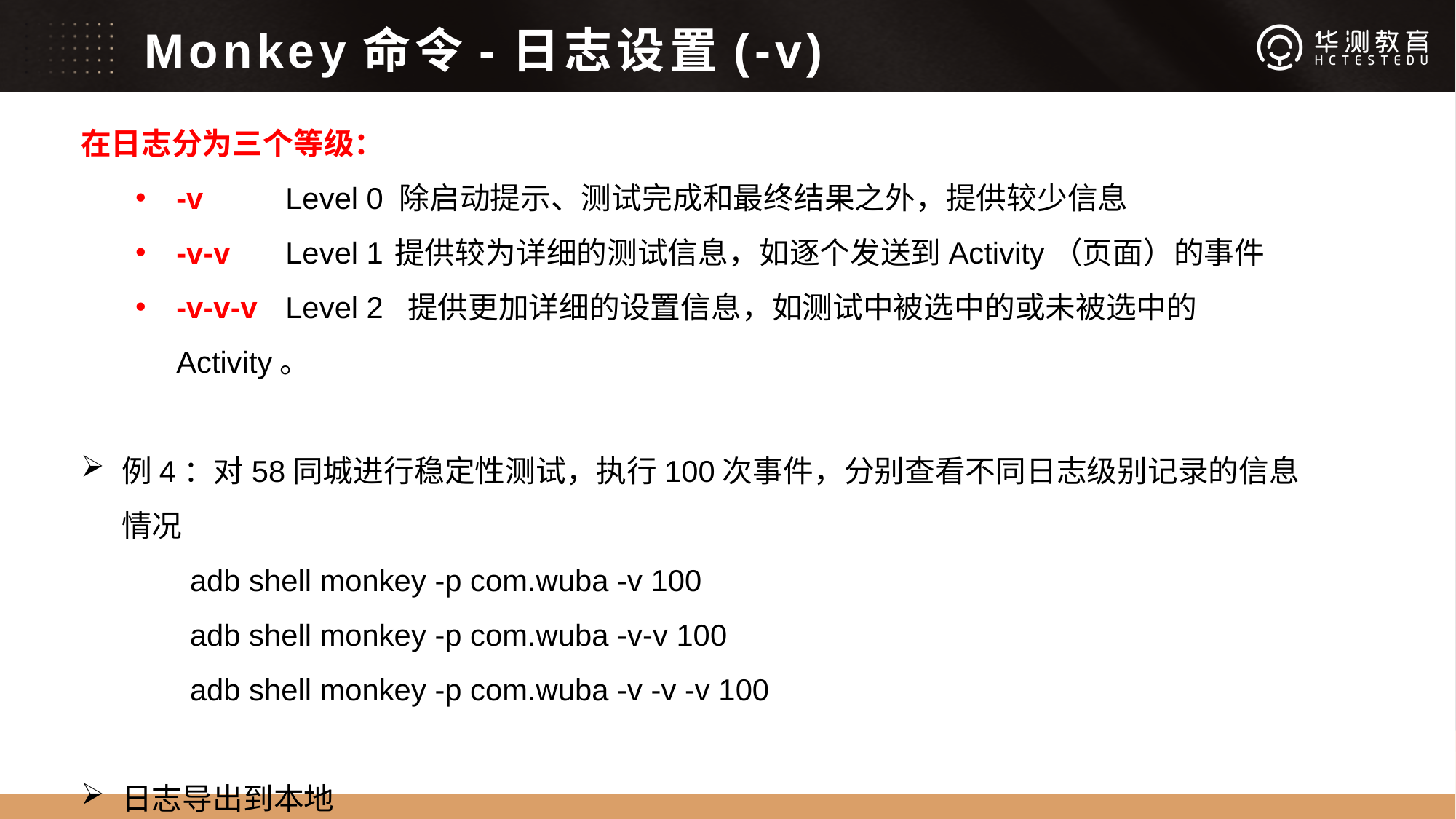

# Monkey命令-日志设置(-v)
在日志分为三个等级：
-v	Level 0 除启动提示、测试完成和最终结果之外，提供较少信息
-v-v	Level 1	提供较为详细的测试信息，如逐个发送到Activity（页面）的事件
-v-v-v	Level 2  提供更加详细的设置信息，如测试中被选中的或未被选中的Activity。

例4：对58同城进行稳定性测试，执行100次事件，分别查看不同日志级别记录的信息情况
	adb shell monkey -p com.wuba -v 100
	adb shell monkey -p com.wuba -v-v 100
	adb shell monkey -p com.wuba -v -v -v 100

日志导出到本地
adb shell monkey -p com.wuba -v-v-v 100 >d:\wuba.txt